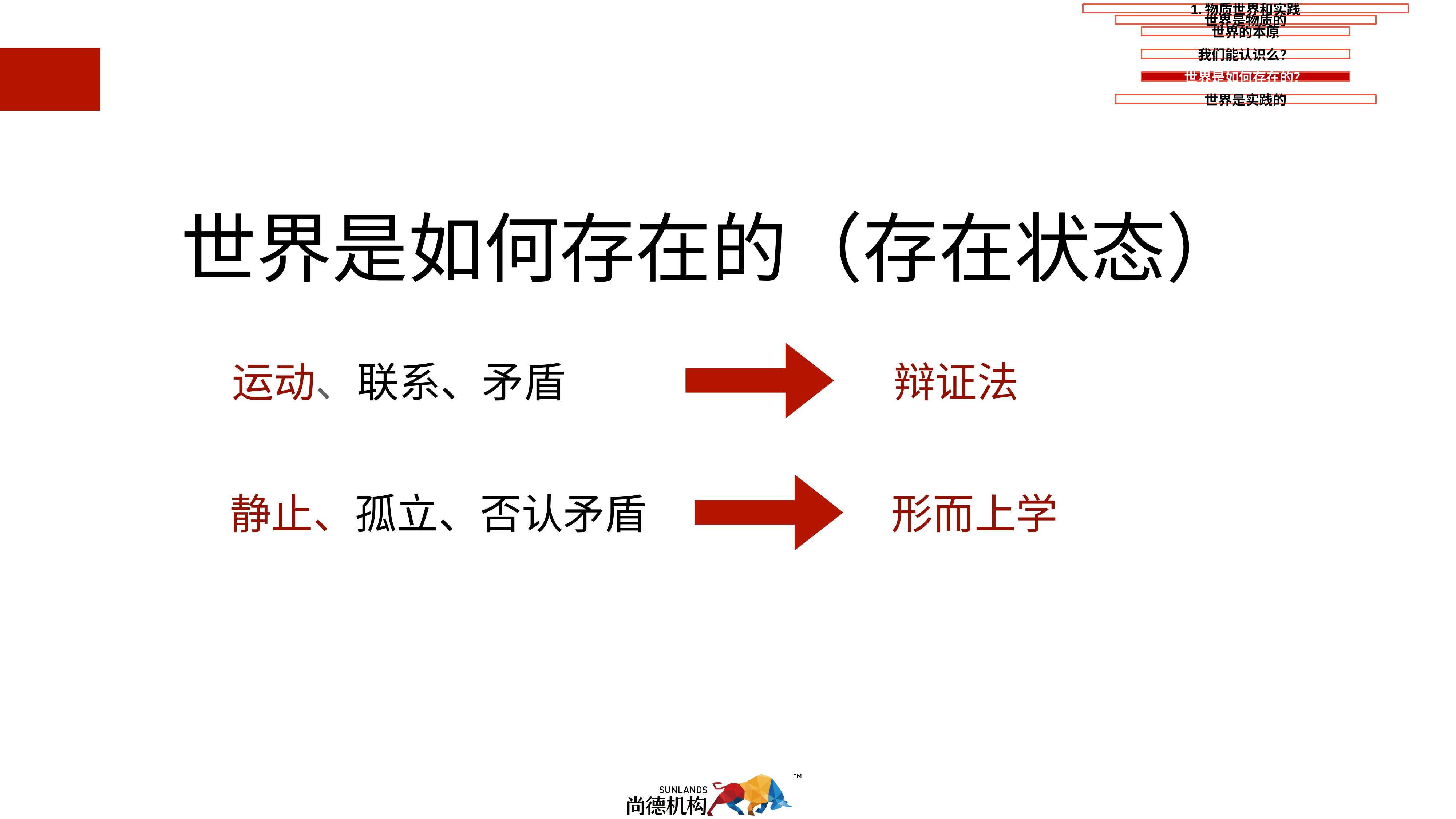

1.1.1.3运动是物质的根本属性
1.物质世界和实践
世界是物质的
世界是实践的
世界的本原
我们能认识么？
世界是如何存在的？
世界是如何存在的（存在状态）

运动、联系、矛盾
辩证法

静止、孤立、否认矛盾
形而上学